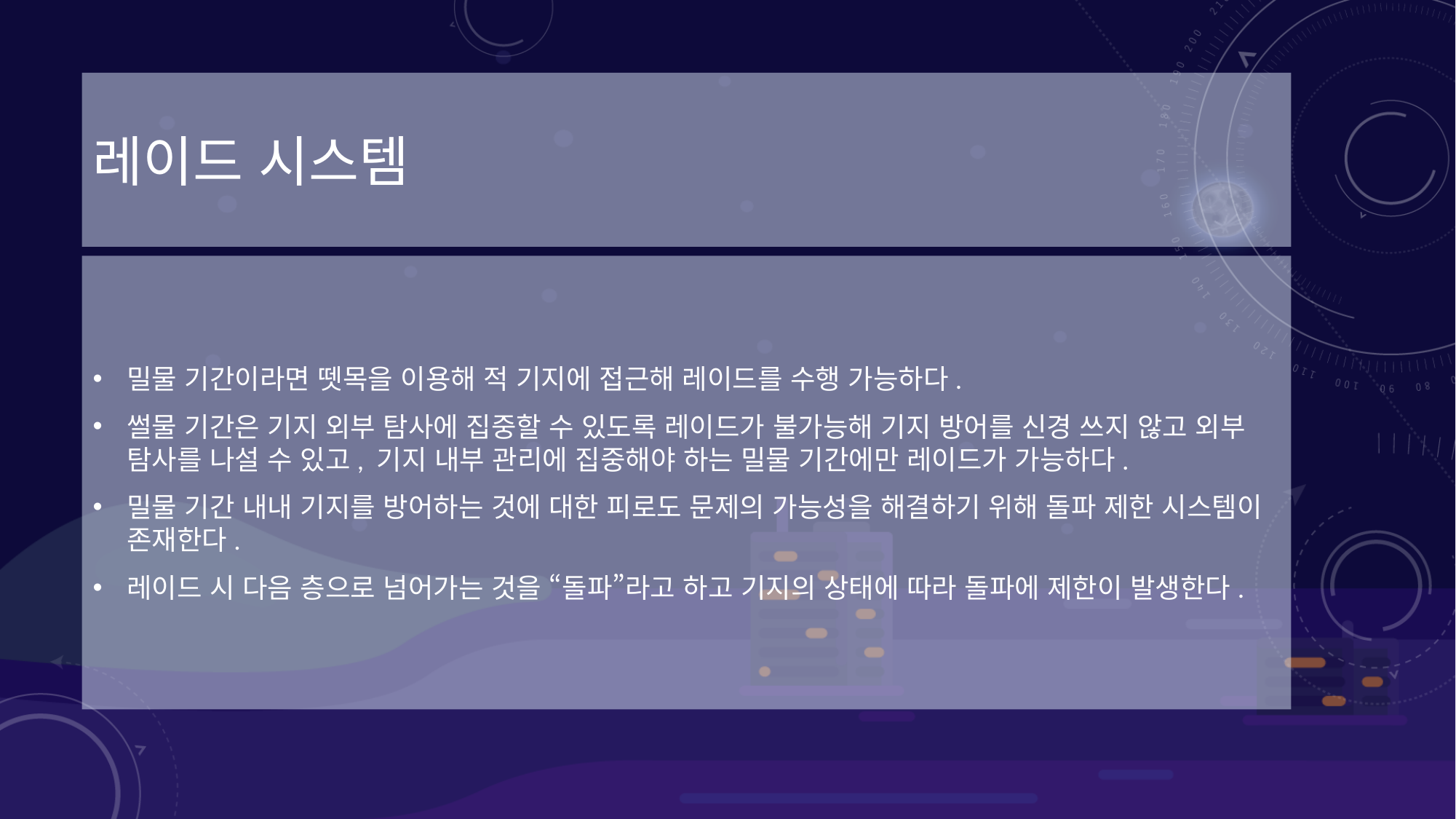

# 레이드 시스템
밀물 기간이라면 뗏목을 이용해 적 기지에 접근해 레이드를 수행 가능하다.
썰물 기간은 기지 외부 탐사에 집중할 수 있도록 레이드가 불가능해 기지 방어를 신경 쓰지 않고 외부 탐사를 나설 수 있고, 기지 내부 관리에 집중해야 하는 밀물 기간에만 레이드가 가능하다.
밀물 기간 내내 기지를 방어하는 것에 대한 피로도 문제의 가능성을 해결하기 위해 돌파 제한 시스템이 존재한다.
레이드 시 다음 층으로 넘어가는 것을 “돌파”라고 하고 기지의 상태에 따라 돌파에 제한이 발생한다.